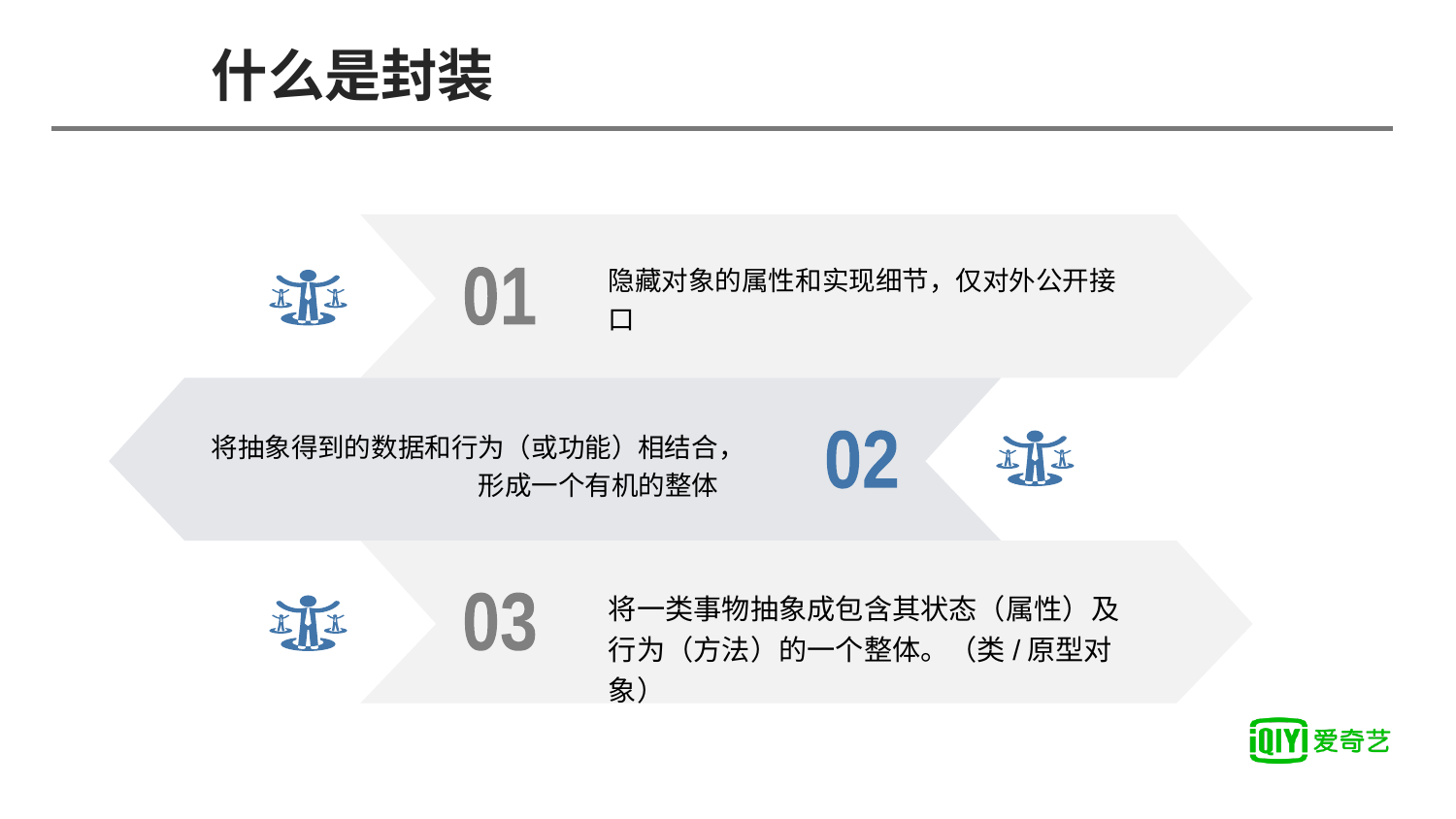

# 什么是封装

01

02

03

隐藏对象的属性和实现细节，仅对外公开接口
将抽象得到的数据和行为（或功能）相结合，形成一个有机的整体
将一类事物抽象成包含其状态（属性）及行为（方法）的一个整体。（类/原型对象）